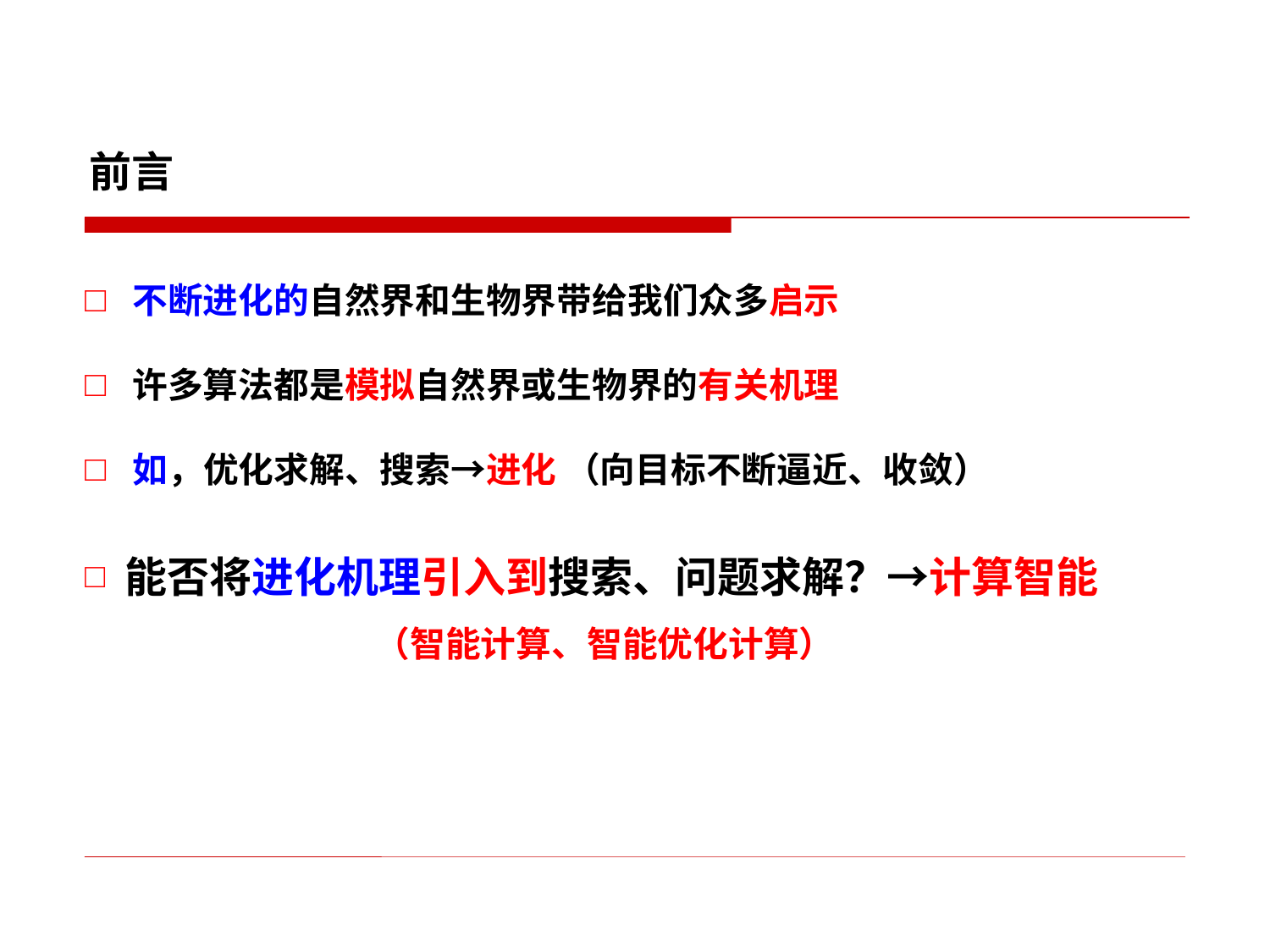

# 前言
不断进化的自然界和生物界带给我们众多启示
许多算法都是模拟自然界或生物界的有关机理
如，优化求解、搜索→进化 （向目标不断逼近、收敛）
能否将进化机理引入到搜索、问题求解？→计算智能
                                   （智能计算、智能优化计算）